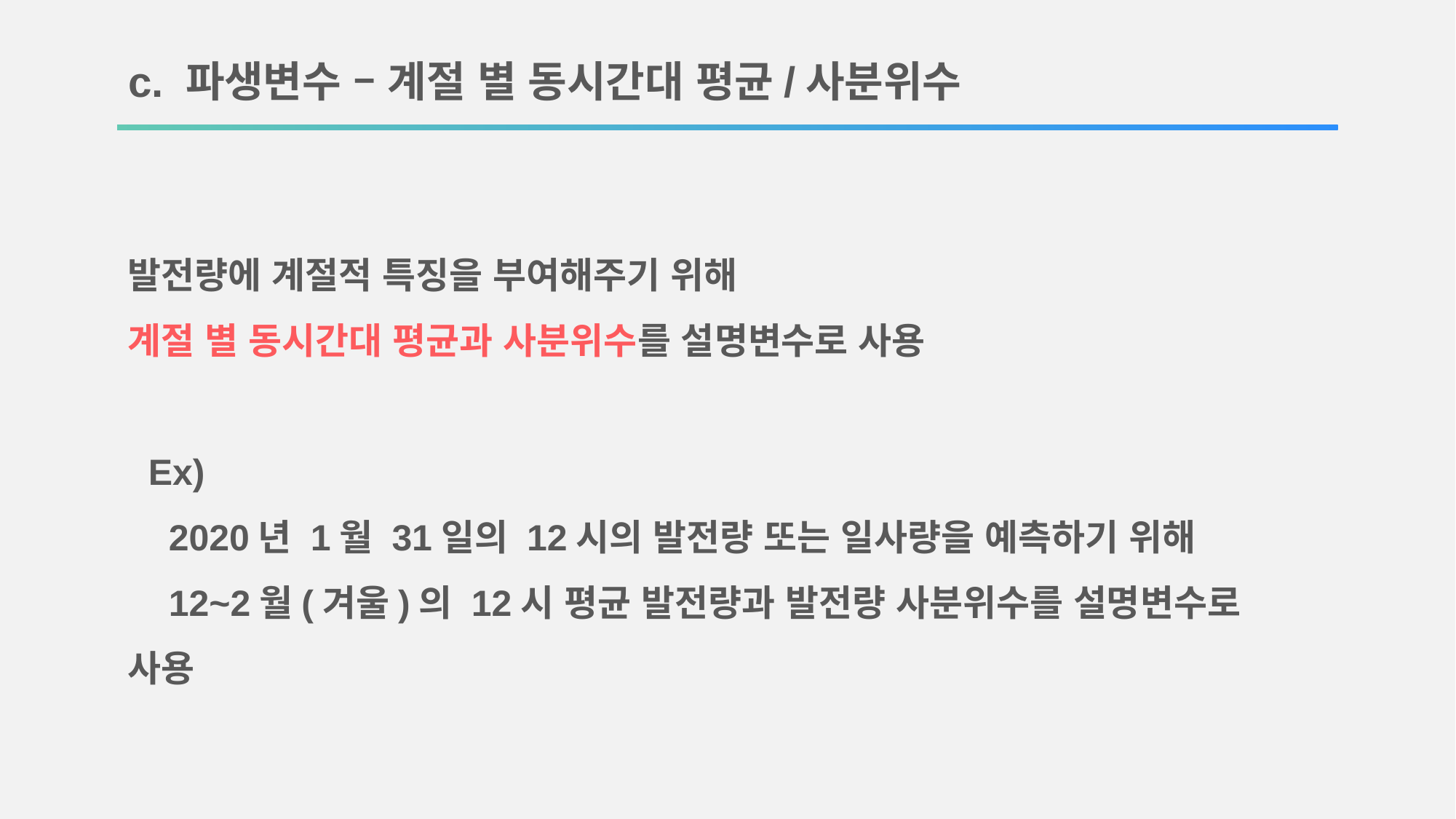

c. 파생변수 – 계절 별 동시간대 평균/사분위수

발전량에 계절적 특징을 부여해주기 위해
계절 별 동시간대 평균과 사분위수를 설명변수로 사용

  Ex)
    2020년 1월 31일의 12시의 발전량 또는 일사량을 예측하기 위해
    12~2월(겨울)의 12시 평균 발전량과 발전량 사분위수를 설명변수로 사용